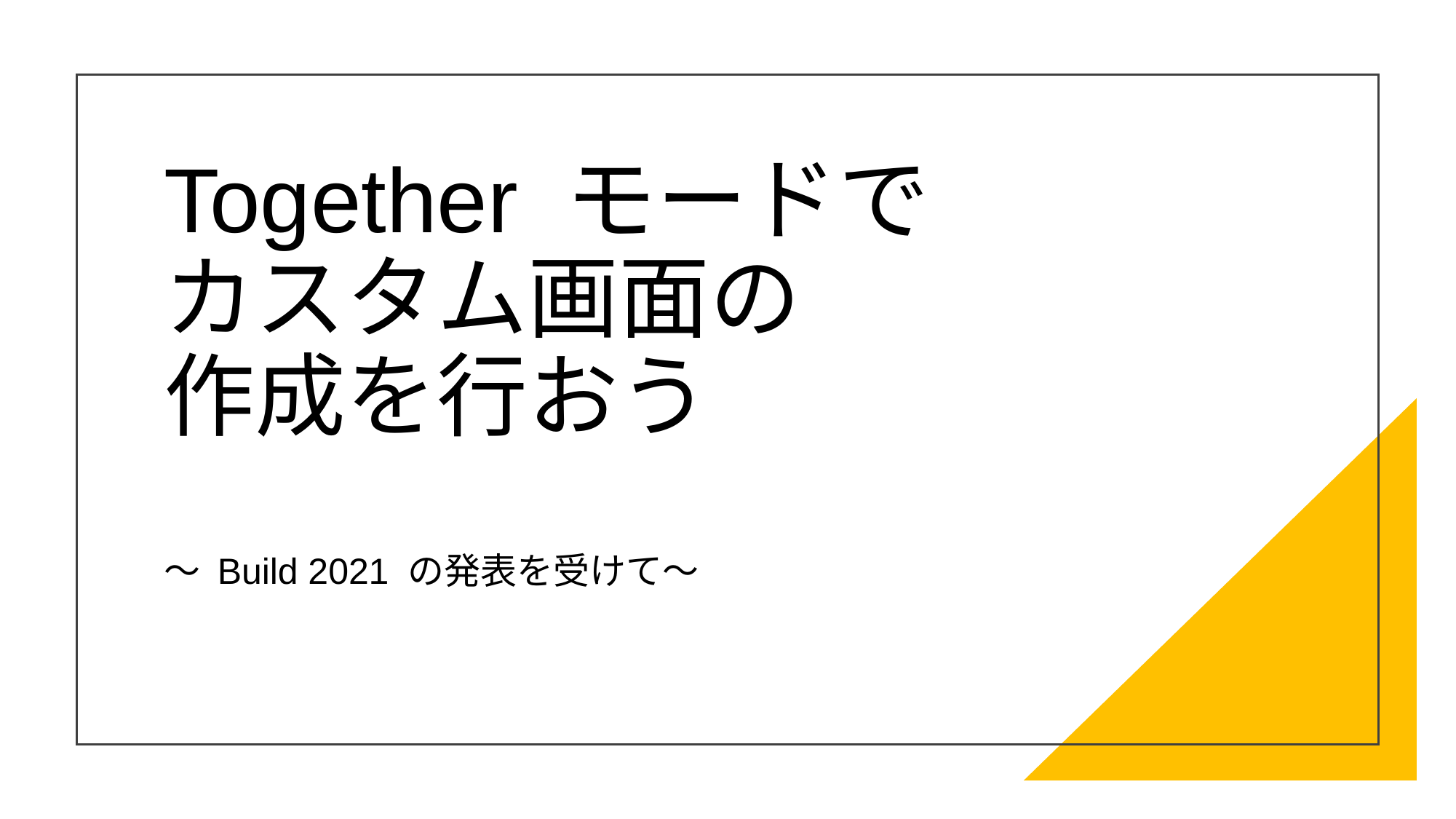

# Together モードで カスタム画面の 作成を行おう

～ Build 2021 の発表を受けて～